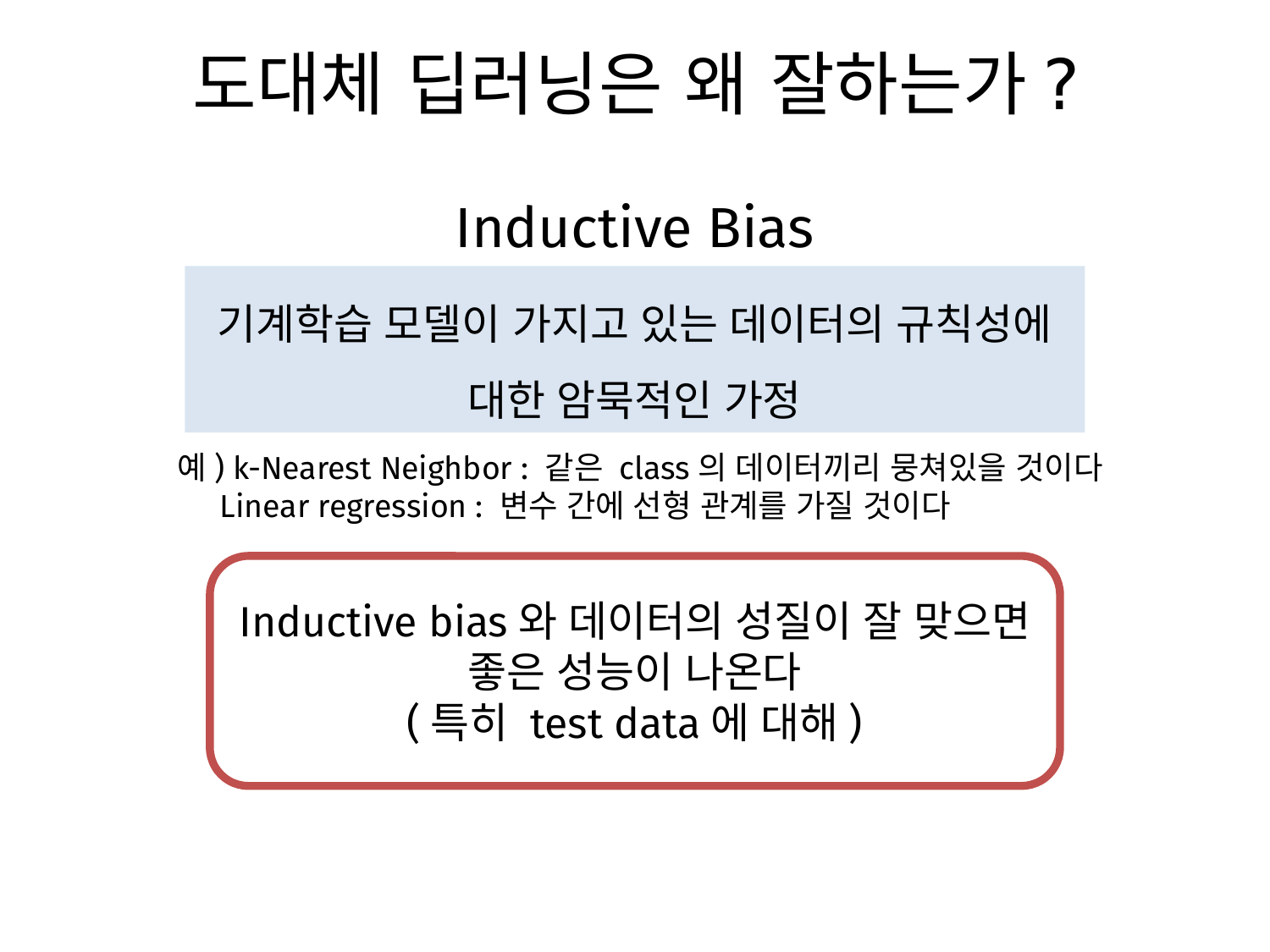

# 도대체 딥러닝은 왜 잘하는가?
Inductive Bias
기계학습 모델이 가지고 있는 데이터의 규칙성에 대한 암묵적인 가정
예) k-Nearest Neighbor : 같은 class의 데이터끼리 뭉쳐있을 것이다
     Linear regression : 변수 간에 선형 관계를 가질 것이다
Inductive bias와 데이터의 성질이 잘 맞으면 좋은 성능이 나온다
(특히 test data에 대해)